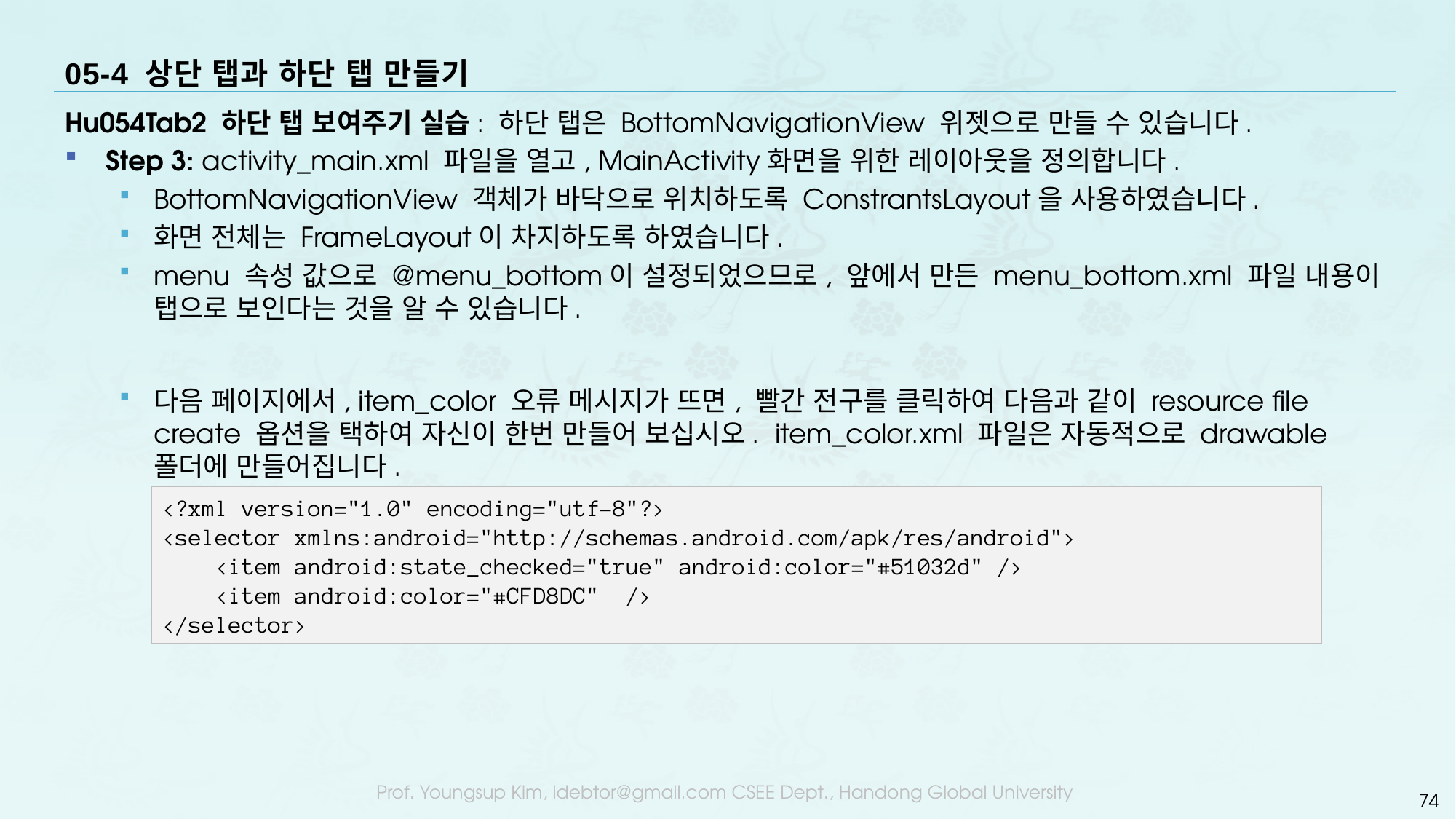

# 05-4 상단 탭과 하단 탭 만들기
Hu054Tab2 하단 탭 보여주기 실습: 하단 탭은 BottomNavigationView 위젯으로 만들 수 있습니다.
Step 3: activity_main.xml 파일을 열고, MainActivity화면을 위한 레이아웃을 정의합니다.
BottomNavigationView 객체가 바닥으로 위치하도록 ConstrantsLayout을 사용하였습니다.
화면 전체는 FrameLayout이 차지하도록 하였습니다.
menu 속성 값으로 @menu_bottom이 설정되었으므로, 앞에서 만든 menu_bottom.xml 파일 내용이 탭으로 보인다는 것을 알 수 있습니다.

다음 페이지에서, item_color 오류 메시지가 뜨면, 빨간 전구를 클릭하여 다음과 같이 resource file create 옵션을 택하여 자신이 한번 만들어 보십시오.  item_color.xml 파일은 자동적으로 drawable 폴더에 만들어집니다.
<?xml version="1.0" encoding="utf-8"?>
<selector xmlns:android="http://schemas.android.com/apk/res/android">
    <item android:state_checked="true" android:color="#51032d" />
    <item android:color="#CFD8DC"  />
</selector>
74